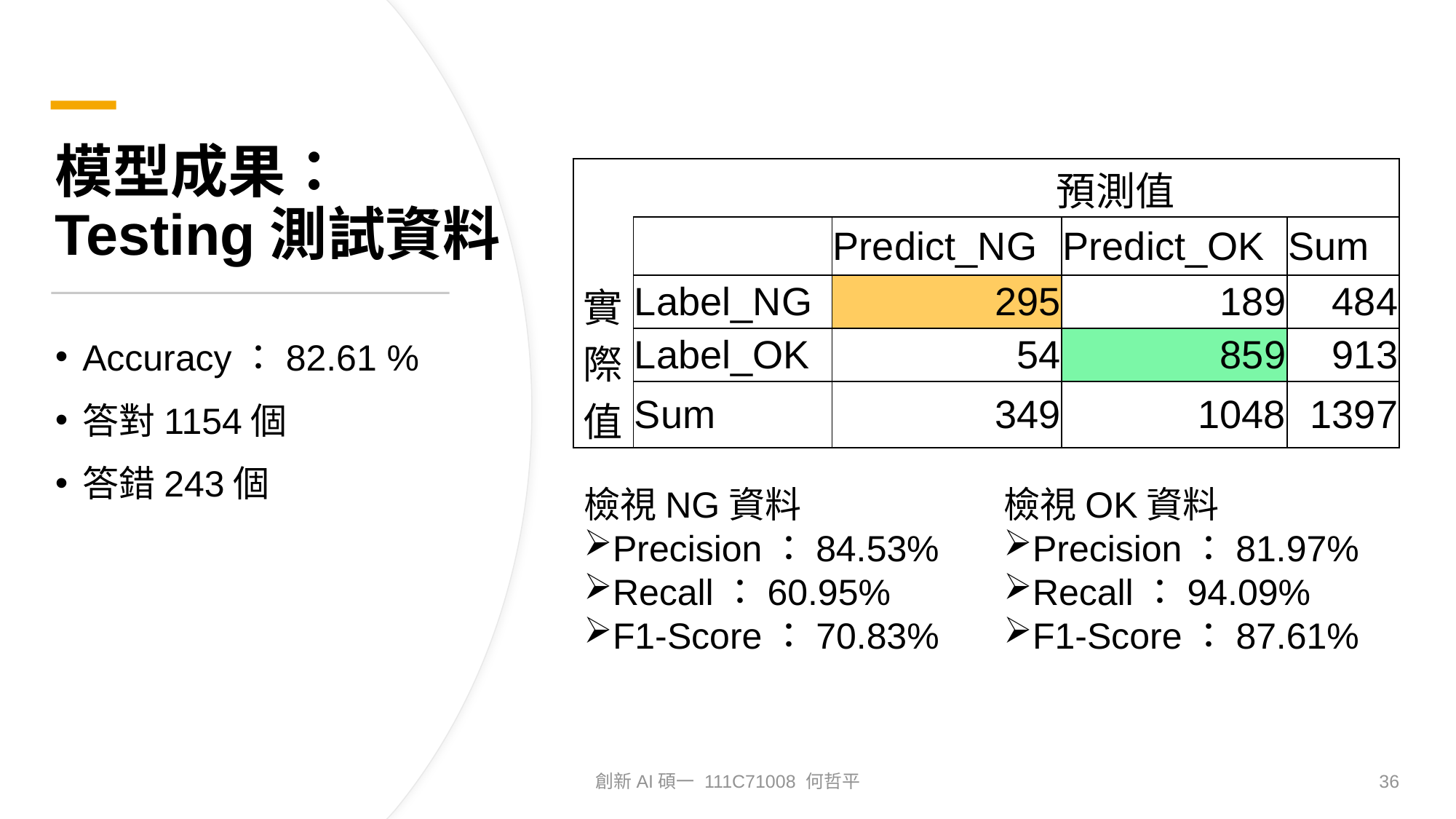

# 模型成果： Testing測試資料
|  |  | 預測值 |  |  |
| --- | --- | --- | --- | --- |
|  |  | Predict\_NG | Predict\_OK | Sum |
| 實 際 值 | Label\_NG | 295 | 189 | 484 |
|  | Label\_OK | 54 | 859 | 913 |
|  | Sum | 349 | 1048 | 1397 |

Accuracy：82.61 %
答對1154個
答錯243個
檢視NG資料
Precision：84.53%
Recall：60.95%
F1-Score：70.83%

檢視OK資料
Precision：81.97%
Recall：94.09%
F1-Score：87.61%

創新AI碩一 111C71008 何哲平
36